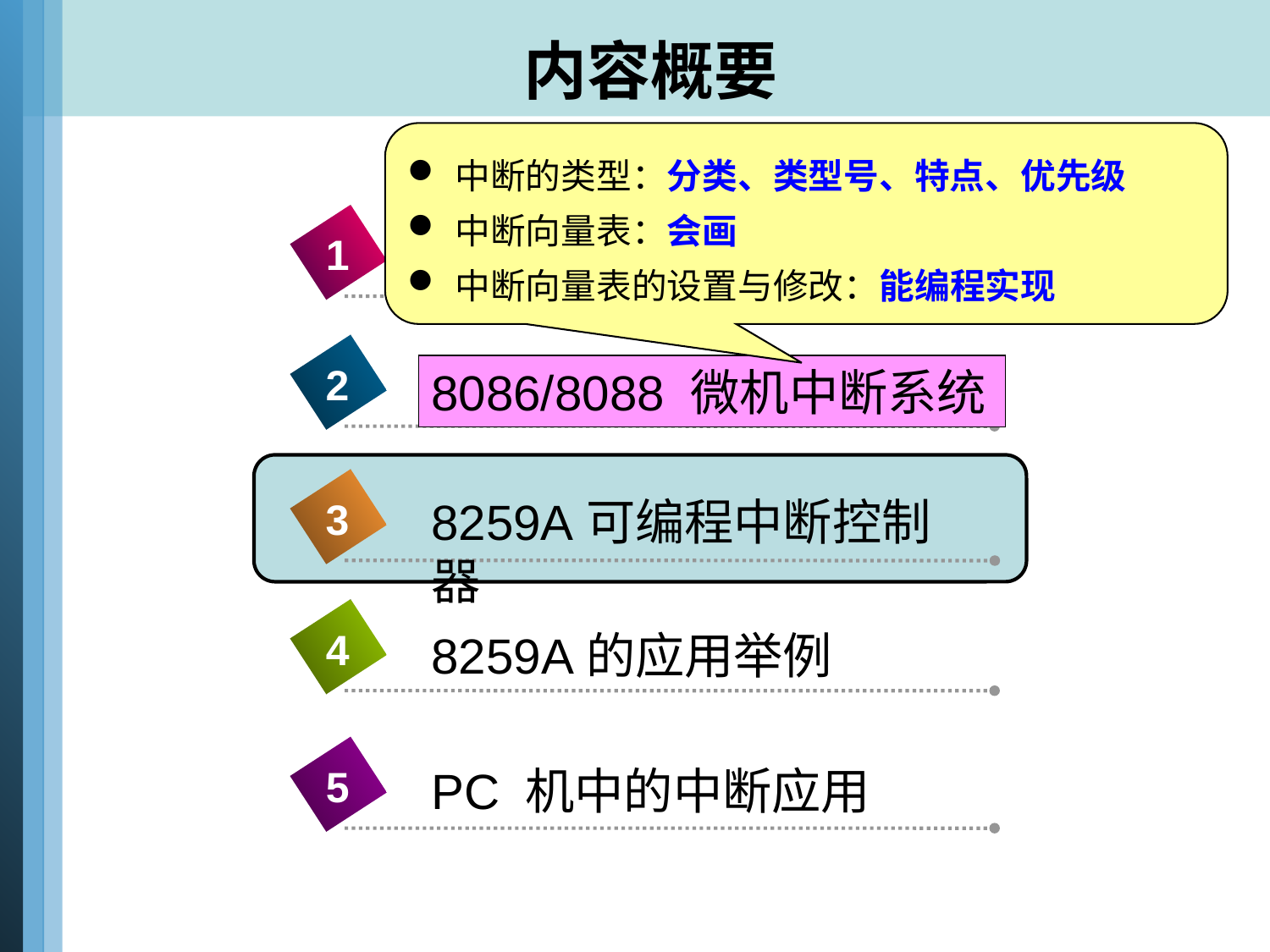

# 内容概要
中断的类型：分类、类型号、特点、优先级
中断向量表：会画
中断向量表的设置与修改：能编程实现

1
中断技术概述

2
8086/8088 微机中断系统

8259A可编程中断控制器
3

4
8259A的应用举例

5
PC 机中的中断应用

94